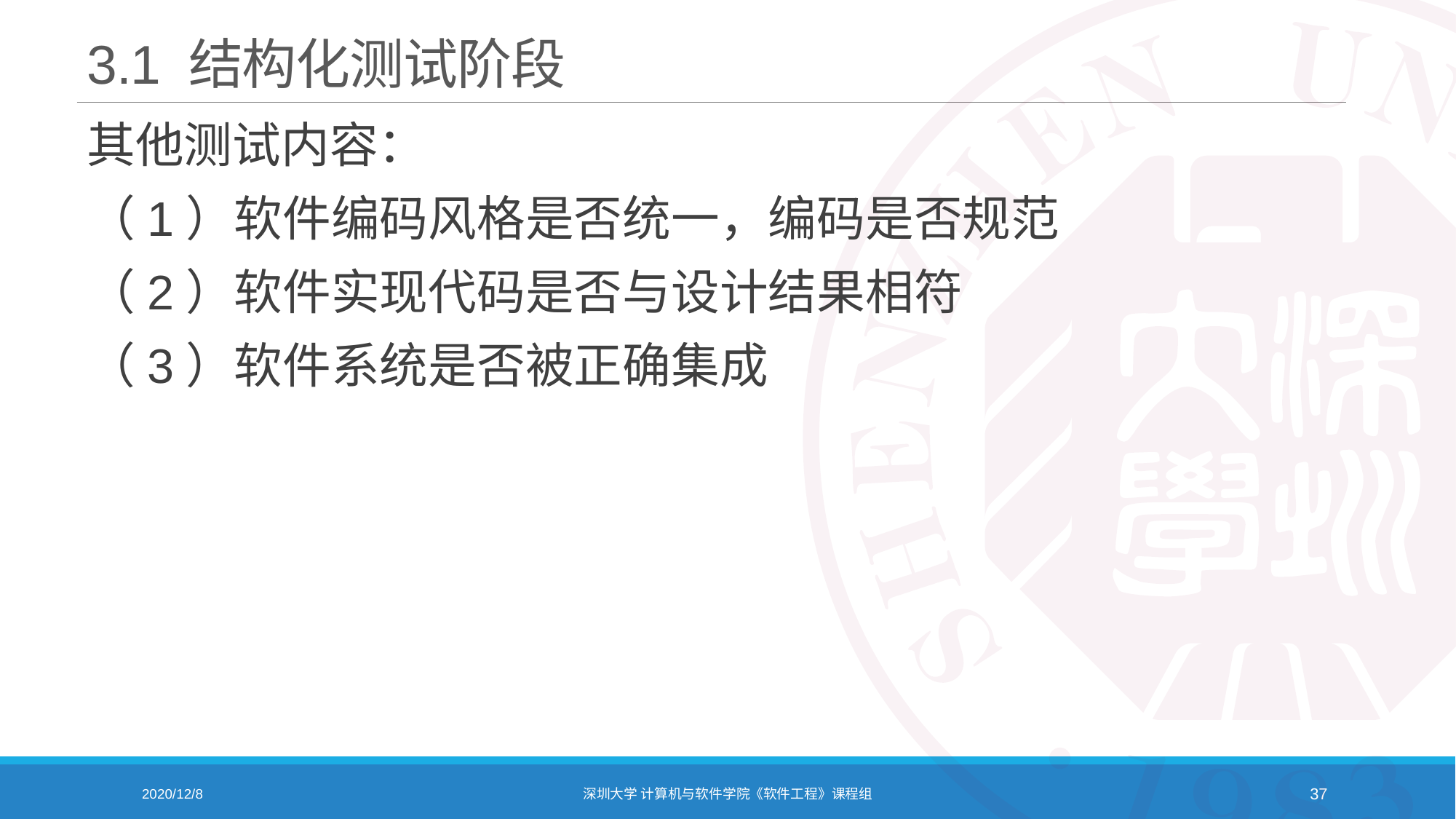

# 3.1 结构化测试阶段
其他测试内容：
（1）软件编码风格是否统一，编码是否规范
（2）软件实现代码是否与设计结果相符
（3）软件系统是否被正确集成

2020/12/8
深圳大学 计算机与软件学院《软件工程》课程组
37